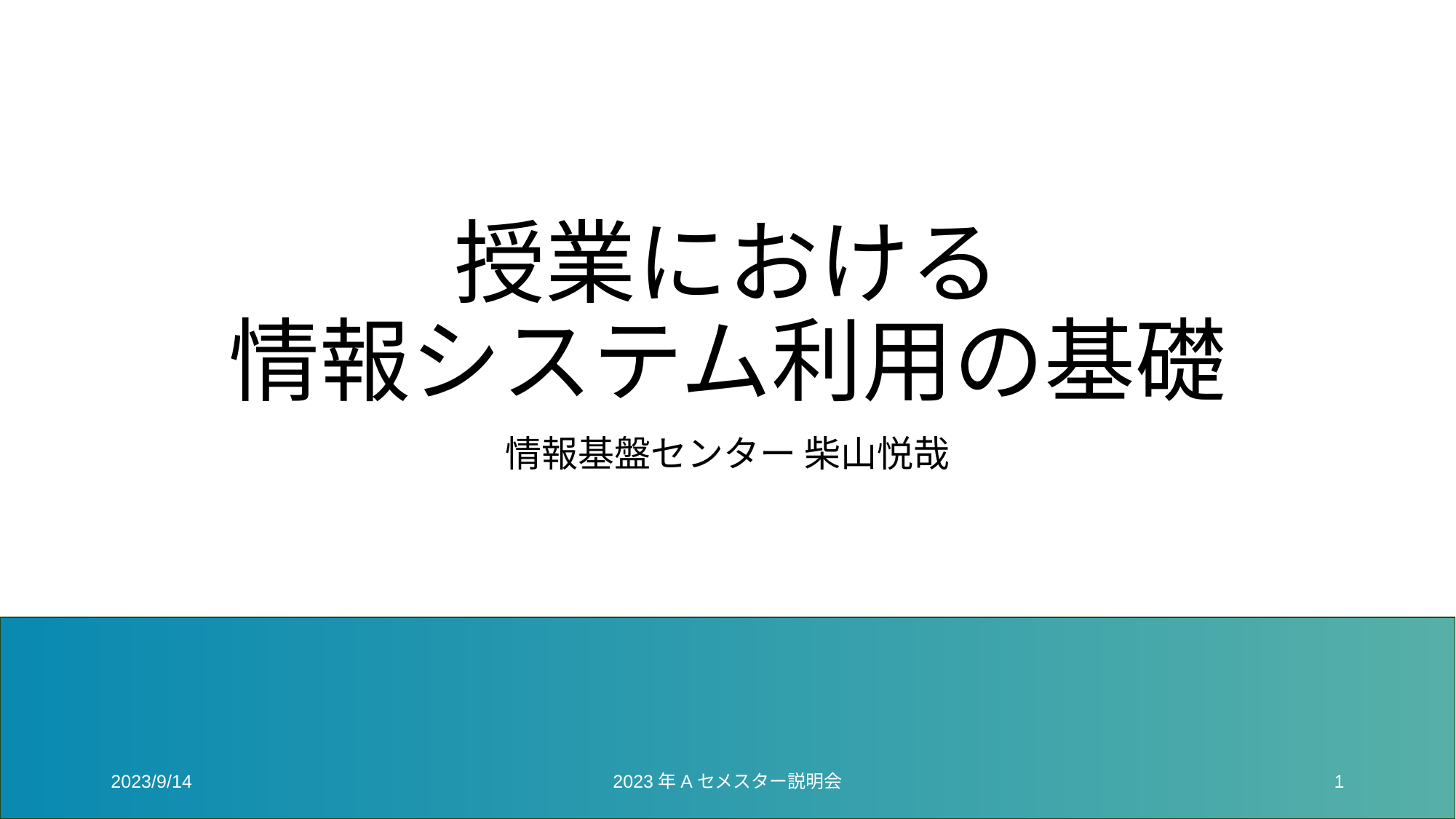

# 授業における 情報システム利用の基礎
情報基盤センター 柴山悦哉
2023/9/14
2023年Aセメスター説明会
1